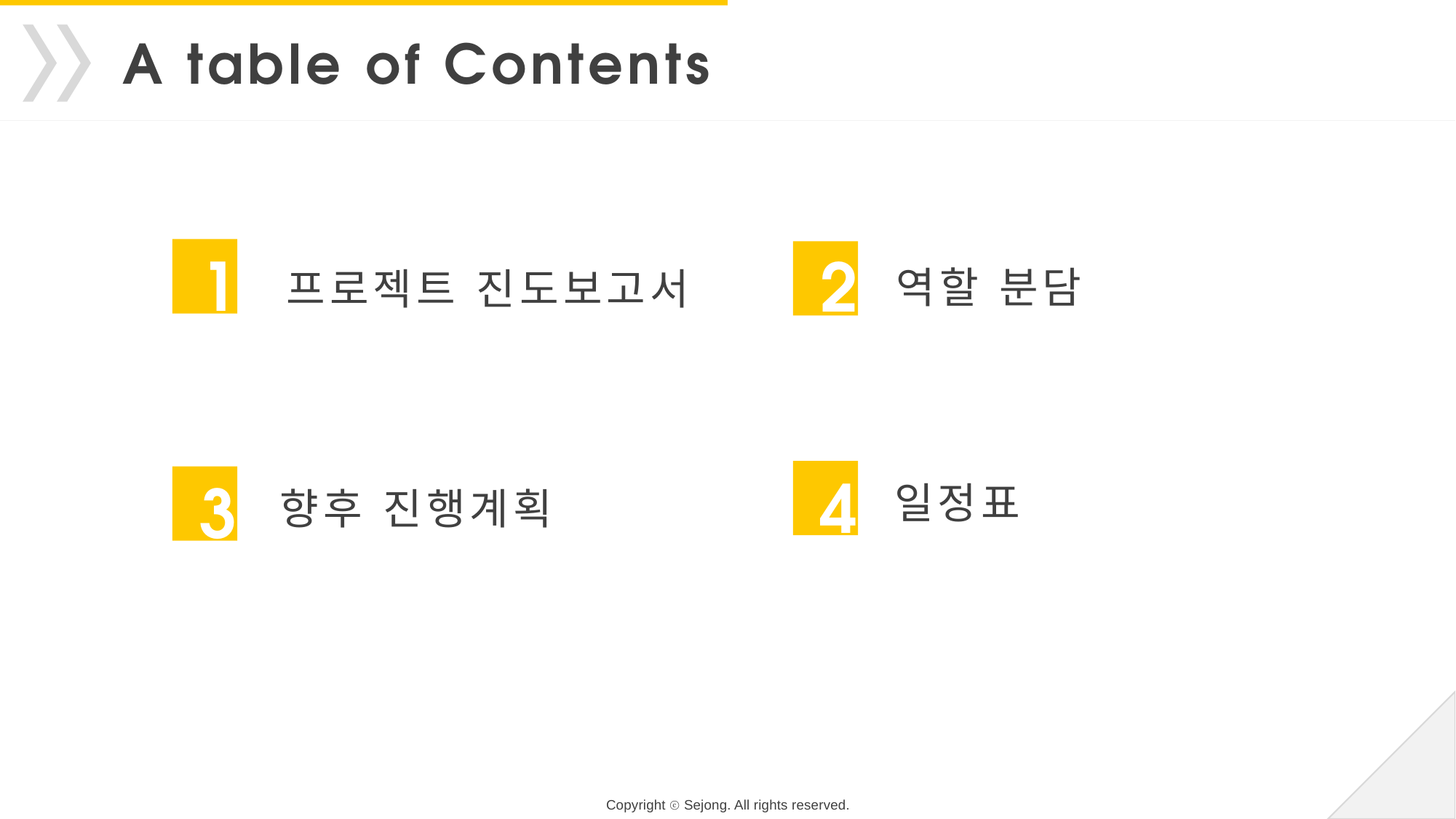

A table of Contents

1

2

역할 분담
프로젝트 진도보고서

일정표
4

향후 진행계획
3
Copyright ⓒ Sejong. All rights reserved.